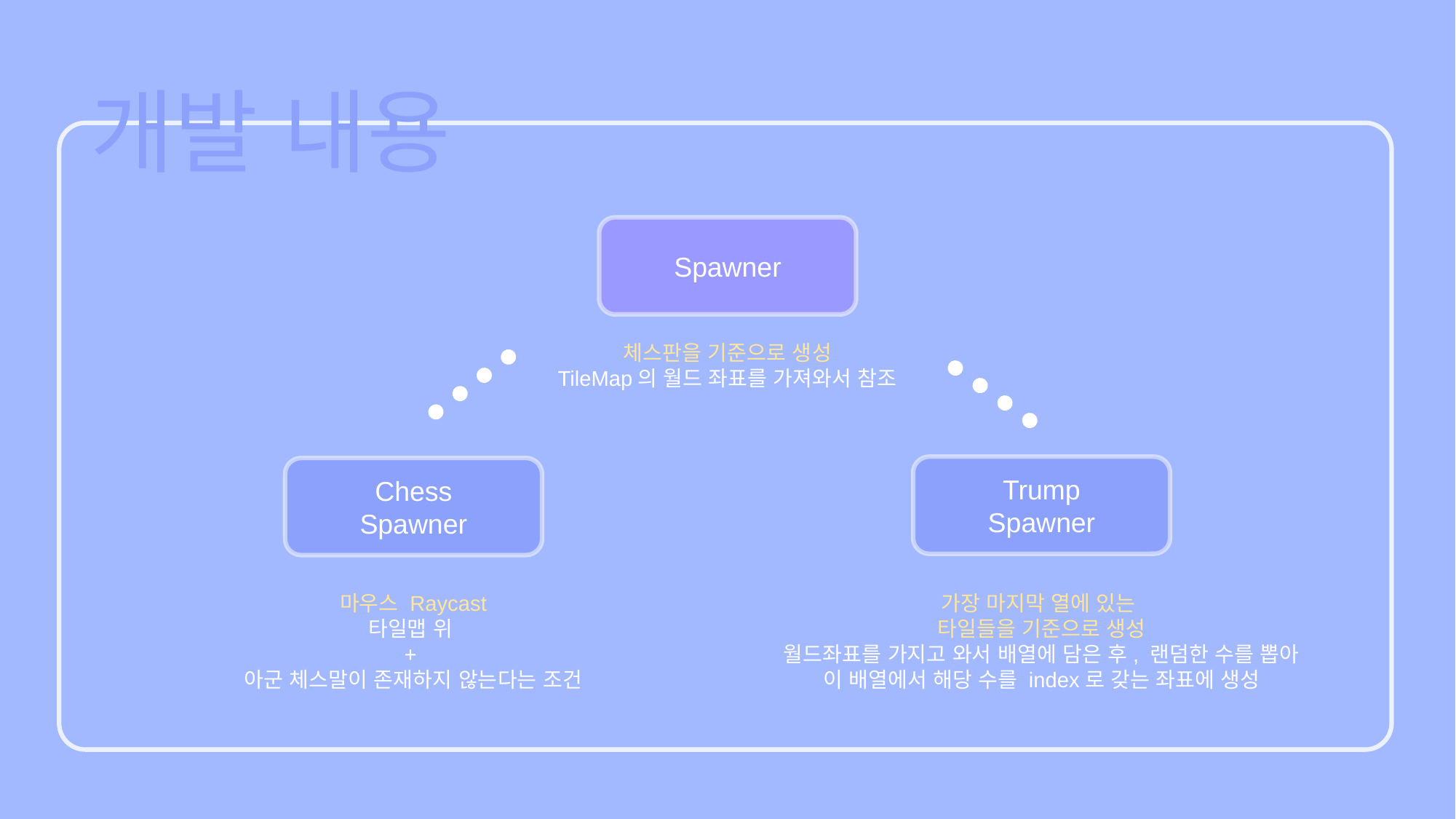

개발 내용

Spawner
체스판을 기준으로 생성
TileMap의 월드 좌표를 가져와서 참조
Trump
Spawner
Chess
Spawner
마우스 Raycast
타일맵 위
+
아군 체스말이 존재하지 않는다는 조건
가장 마지막 열에 있는
타일들을 기준으로 생성
월드좌표를 가지고 와서 배열에 담은 후, 랜덤한 수를 뽑아 이 배열에서 해당 수를 index로 갖는 좌표에 생성